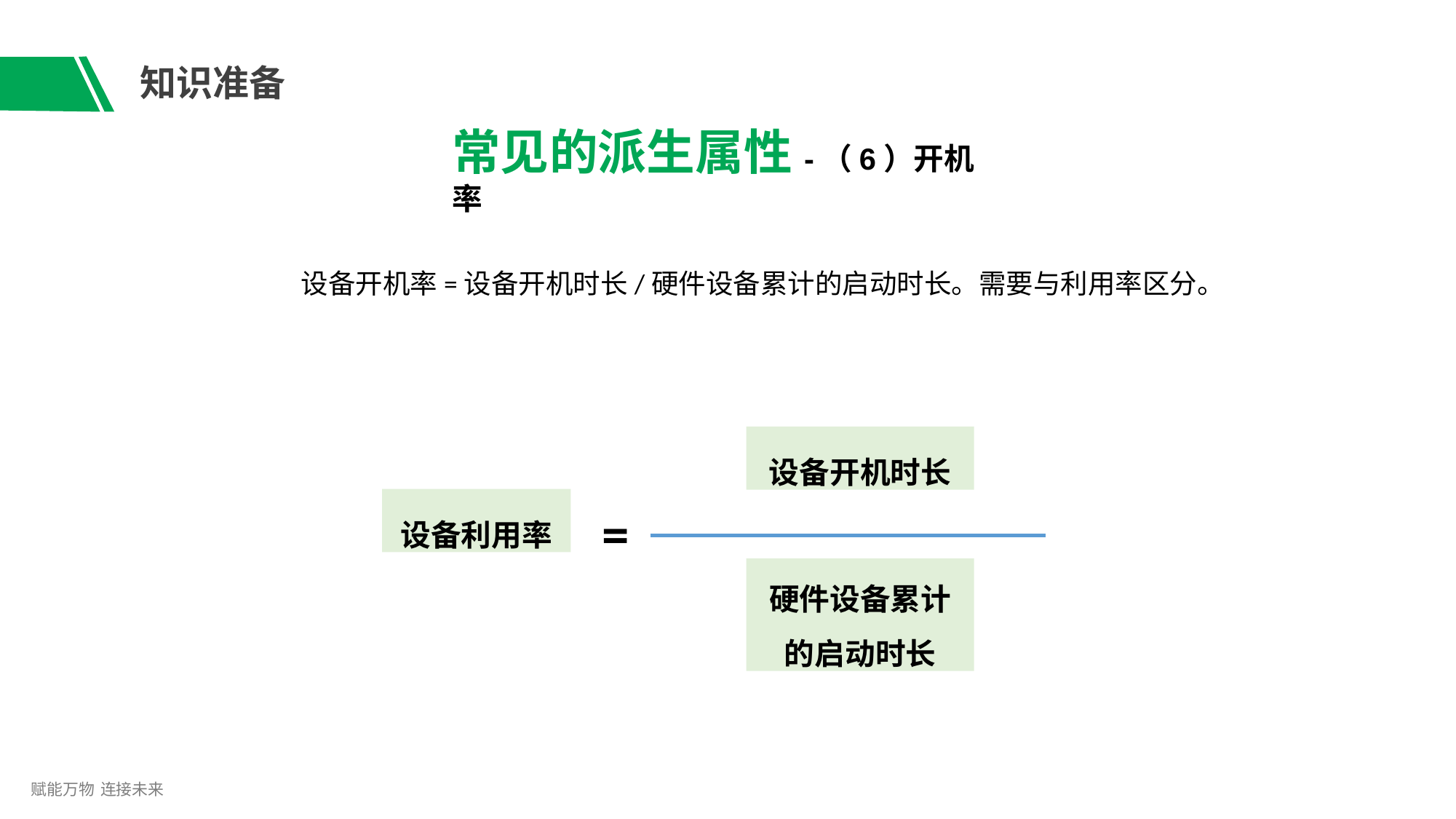

知识准备
# 常见的派生属性-（6）开机率
设备开机率=设备开机时长/硬件设备累计的启动时长。需要与利用率区分。
设备开机时长
设备利用率
=

硬件设备累计
的启动时长
赋能万物 连接未来